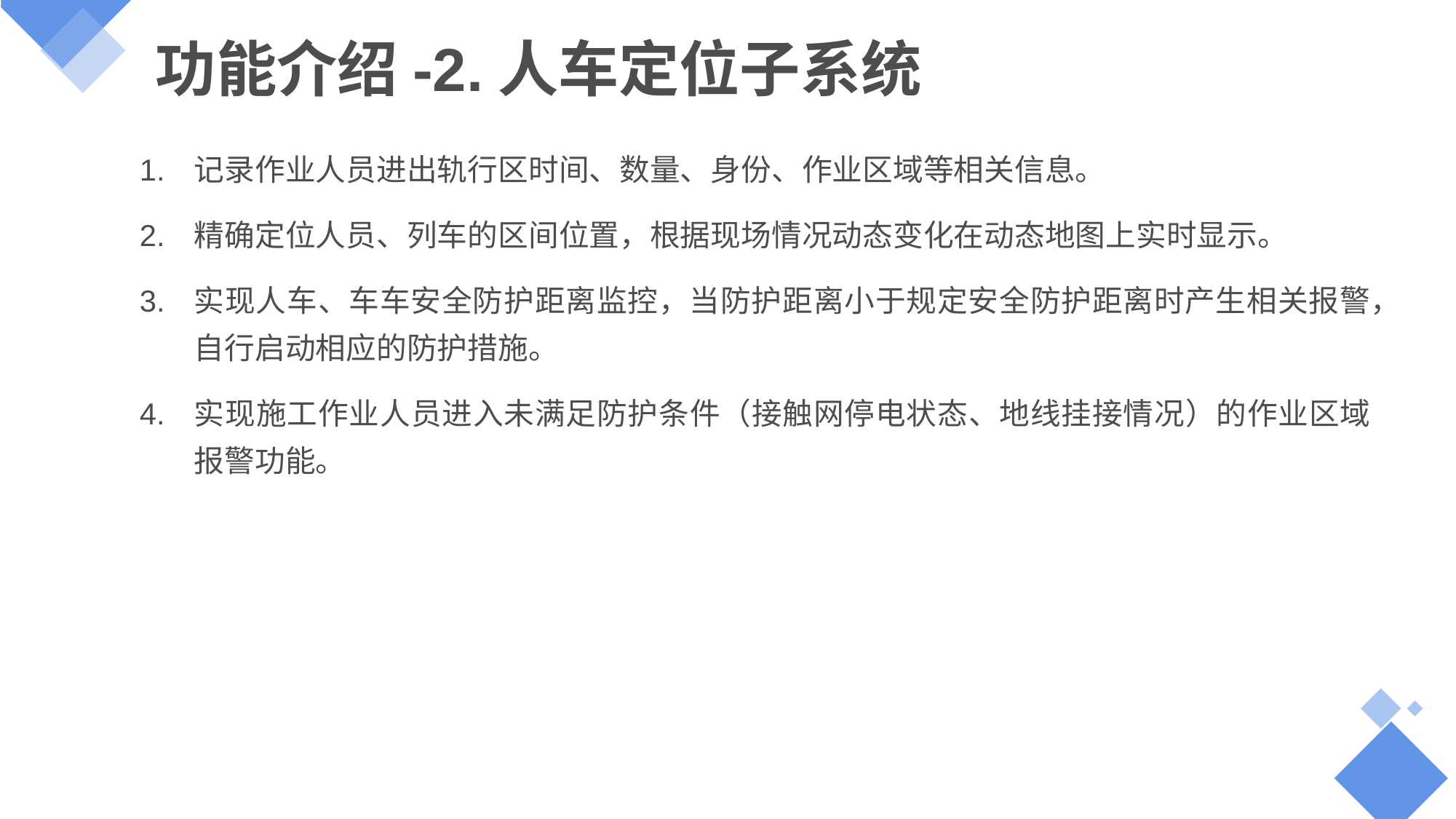

# 功能介绍-2.人车定位子系统
记录作业人员进出轨行区时间、数量、身份、作业区域等相关信息。
精确定位人员、列车的区间位置，根据现场情况动态变化在动态地图上实时显示。
实现人车、车车安全防护距离监控，当防护距离小于规定安全防护距离时产生相关报警，自行启动相应的防护措施。
实现施工作业人员进入未满足防护条件（接触网停电状态、地线挂接情况）的作业区域报警功能。